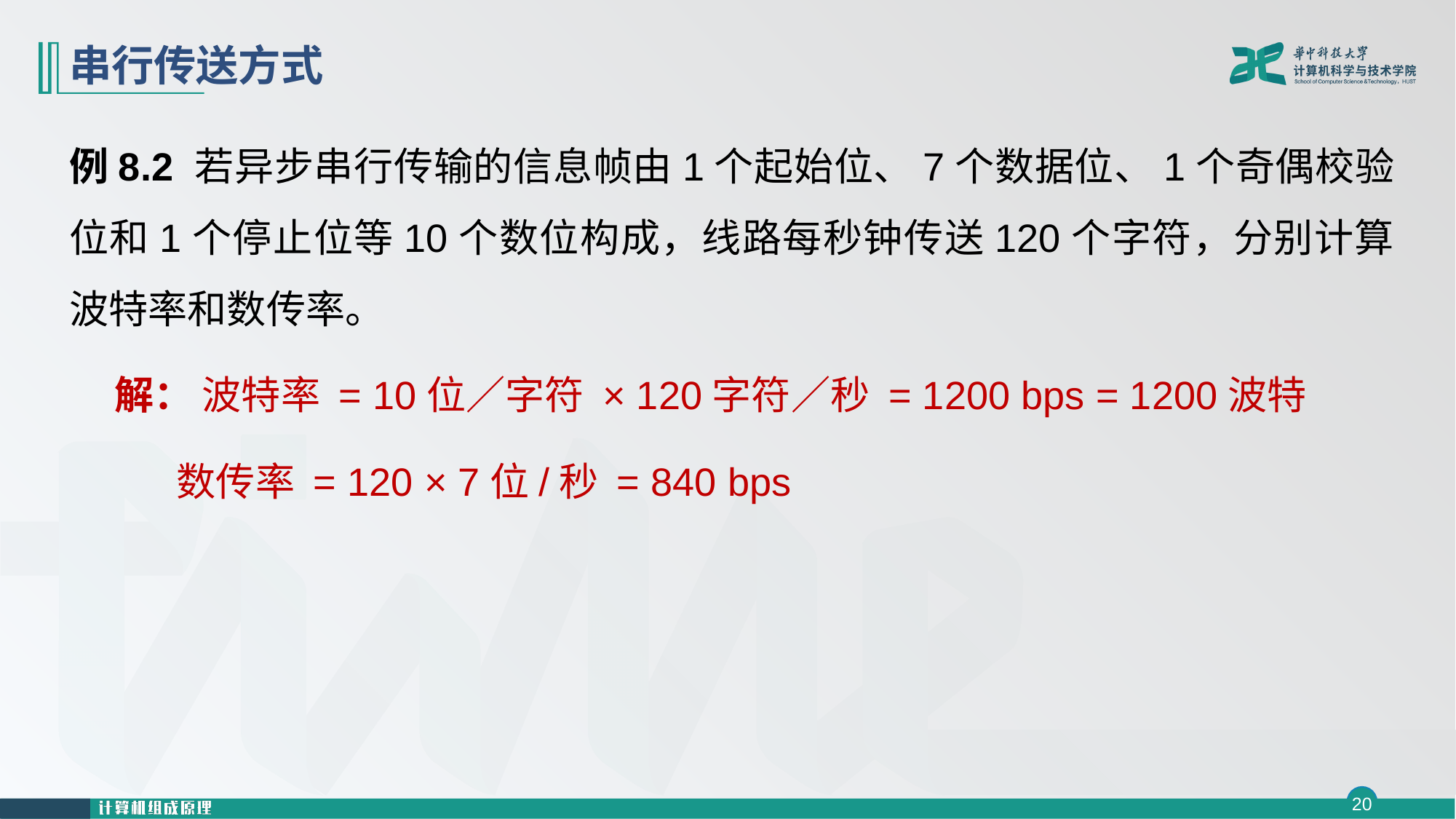

# 串行传送方式
例8.2 若异步串行传输的信息帧由1个起始位、7个数据位、1个奇偶校验位和1个停止位等10个数位构成，线路每秒钟传送120个字符，分别计算波特率和数传率。
    解： 波特率 = 10位／字符 × 120字符／秒 = 1200 bps = 1200波特
           数传率 = 120 × 7位/秒 = 840 bps